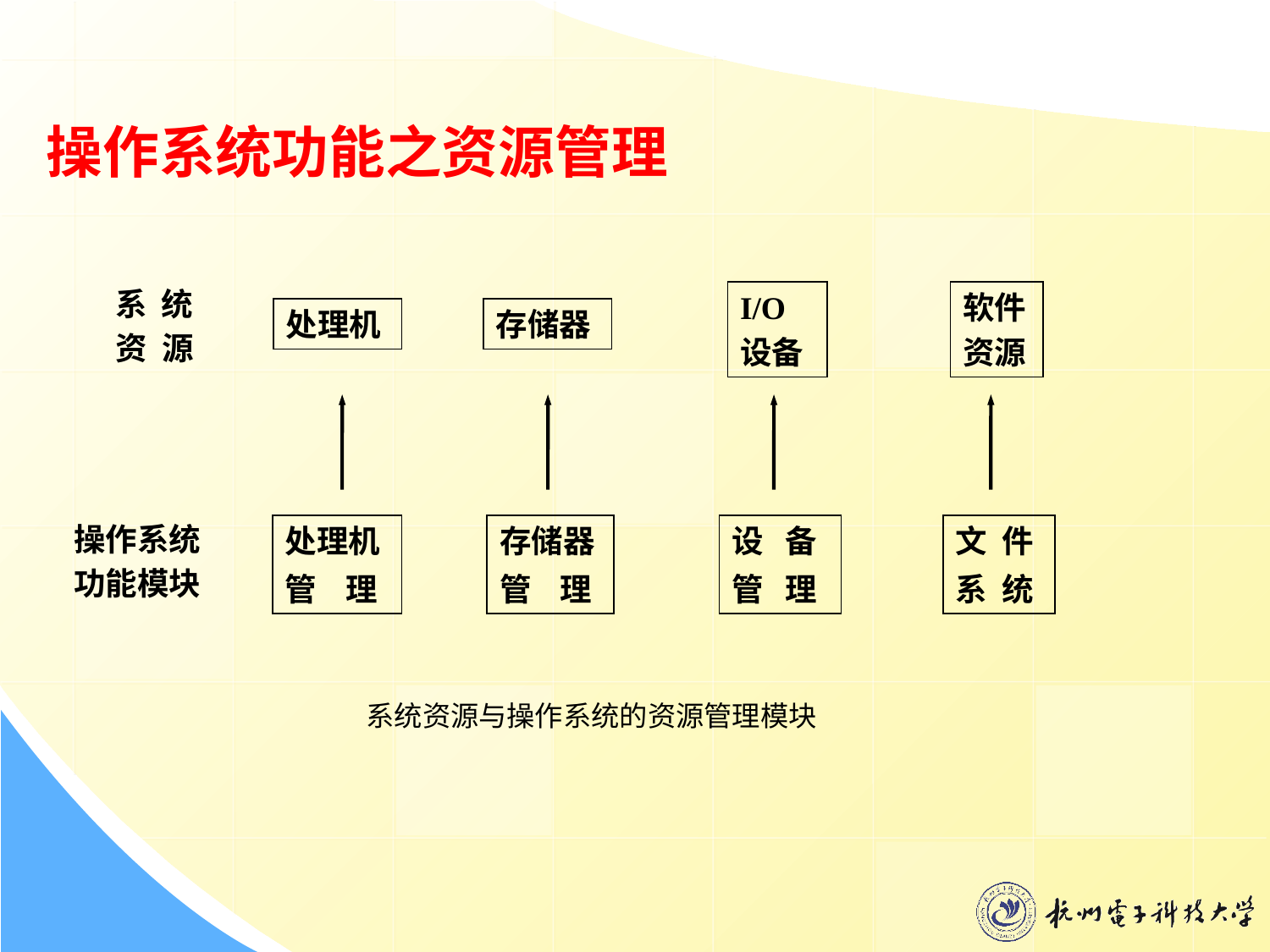

操作系统功能之资源管理
系  统
资  源
I/O
设备
软件
资源
处理机
存储器

操作系统
功能模块
处理机
管    理
存储器
管    理
设   备
管   理
文  件
系  统
系统资源与操作系统的资源管理模块